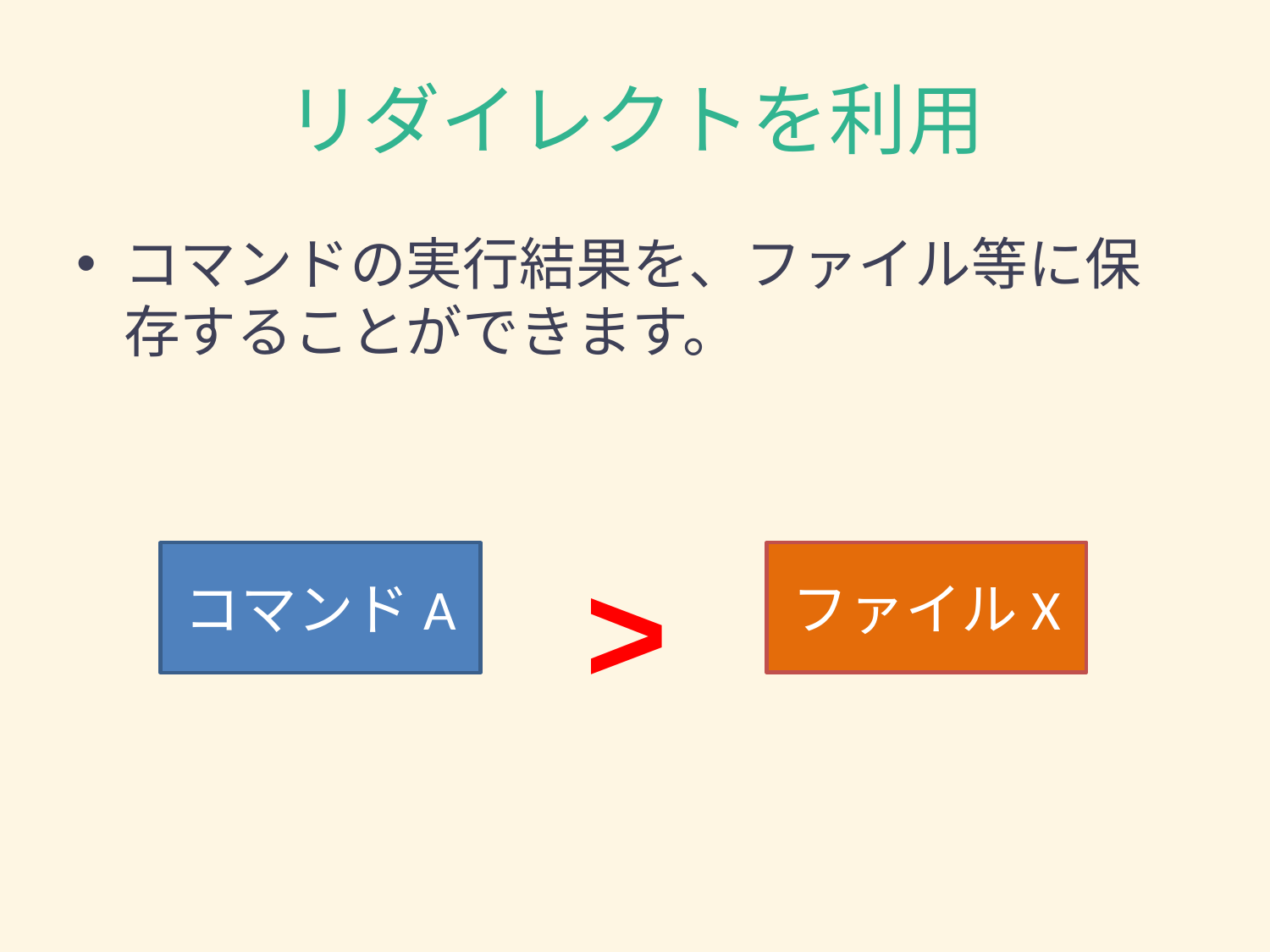

# リダイレクトを利用
コマンドの実行結果を、ファイル等に保存することができます。
>
ファイルX
コマンドA